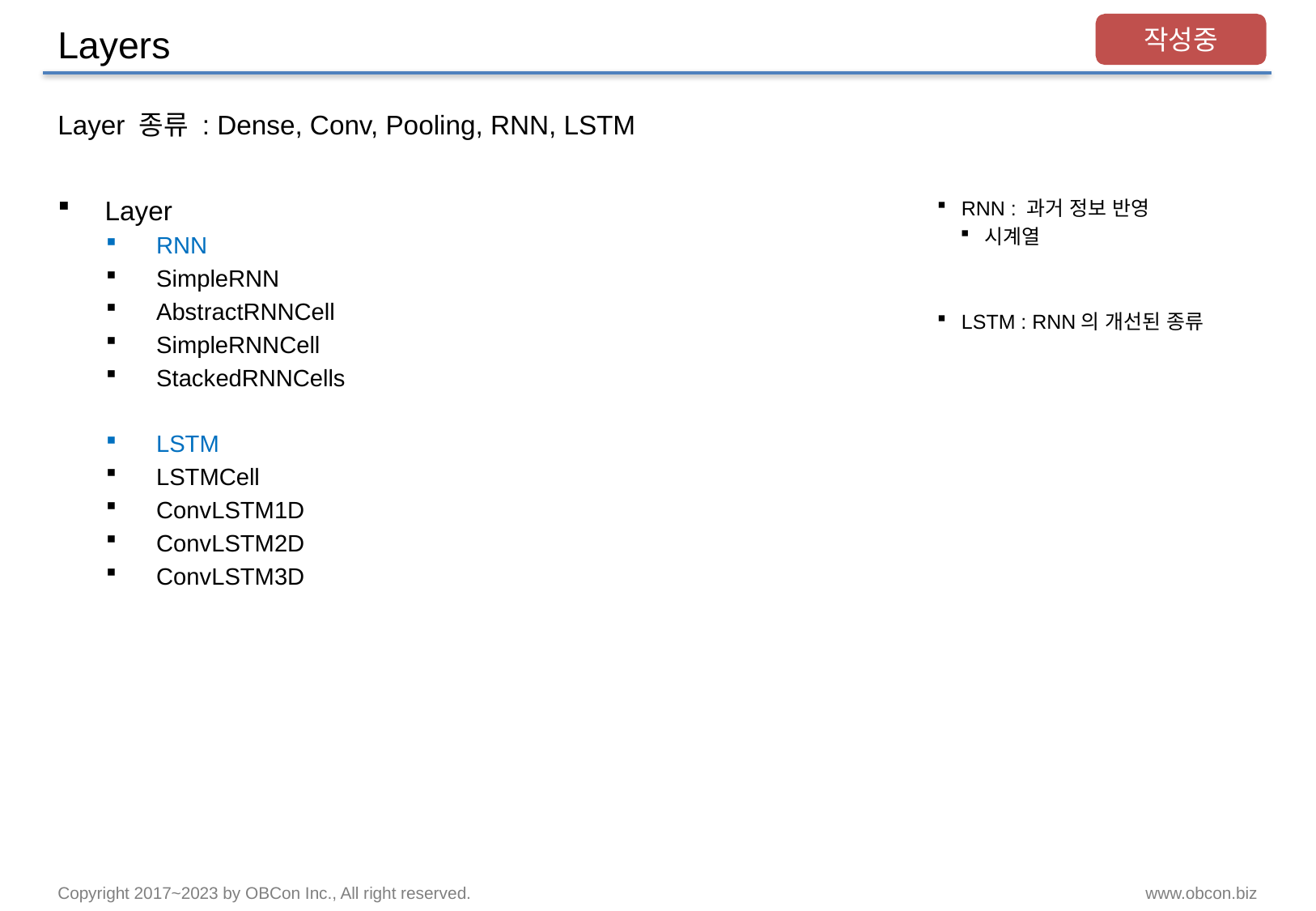

# Layers
작성중
Layer 종류 : Dense, Conv, Pooling, RNN, LSTM
Layer
RNN
SimpleRNN
AbstractRNNCell
SimpleRNNCell
StackedRNNCells

LSTM
LSTMCell
ConvLSTM1D
ConvLSTM2D
ConvLSTM3D

RNN : 과거 정보 반영
시계열

LSTM : RNN의 개선된 종류